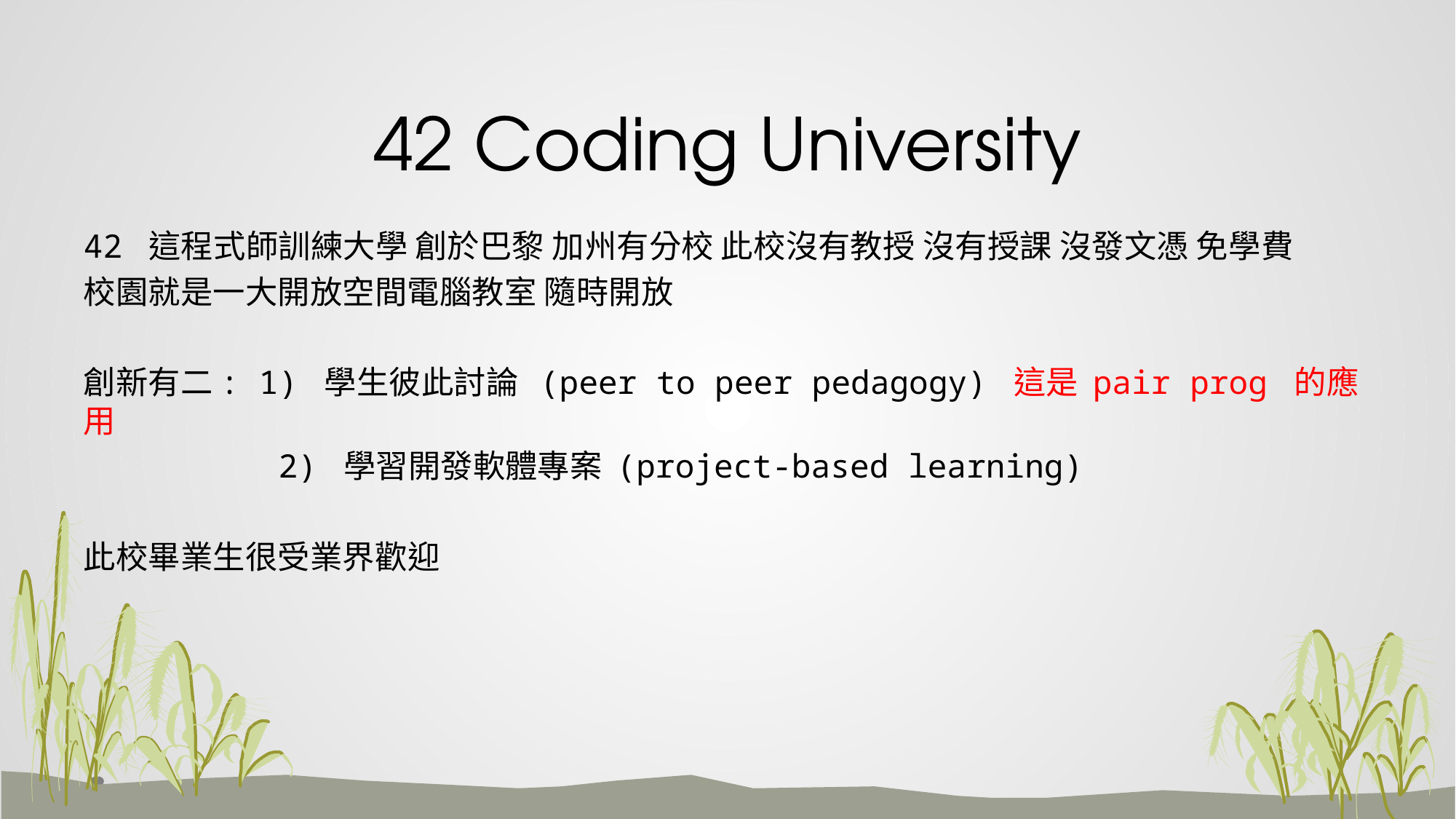

# 42 Coding University
42 這程式師訓練大學 創於巴黎 加州有分校 此校沒有教授 沒有授課 沒發文憑 免學費
校園就是一大開放空間電腦教室 隨時開放

創新有二: 1) 學生彼此討論  (peer to peer pedagogy) 這是 pair prog 的應用
          2) 學習開發軟體專案 (project-based learning)

此校畢業生很受業界歡迎